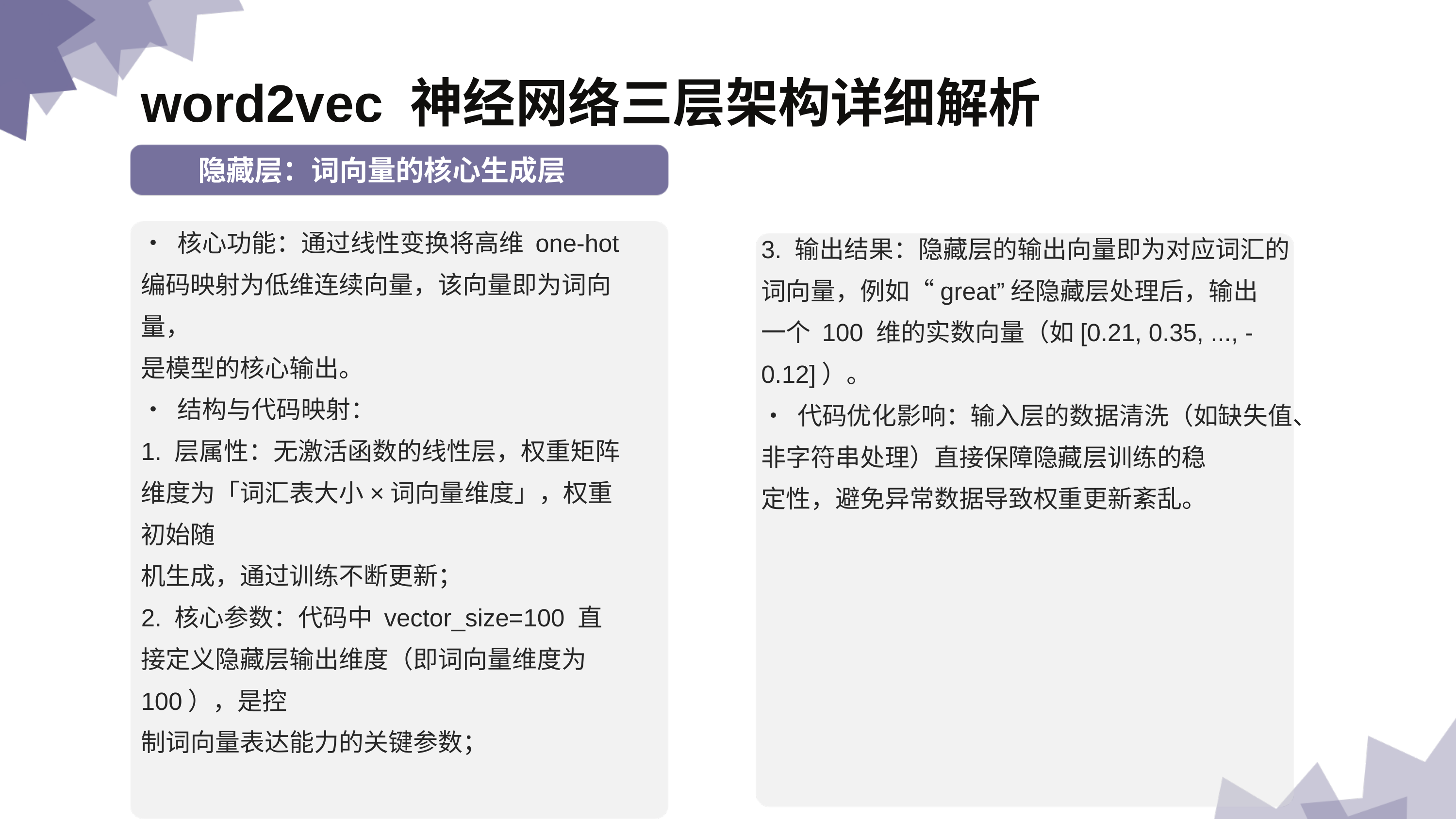

word2vec 神经⽹络三层架构详细解析

隐藏层：词向量的核⼼⽣成层

• 核⼼功能：通过线性变换将⾼维 one-hot 编码映射为低维连续向量，该向量即为词向量，
是模型的核⼼输出。
• 结构与代码映射：
1. 层属性：⽆激活函数的线性层，权重矩阵维度为「词汇表⼤⼩×词向量维度」，权重初始随
机⽣成，通过训练不断更新；
2. 核⼼参数：代码中 vector_size=100 直接定义隐藏层输出维度（即词向量维度为 100），是控
制词向量表达能⼒的关键参数；

3. 输出结果：隐藏层的输出向量即为对应词汇的词向量，例如“great”经隐藏层处理后，输出
⼀个 100 维的实数向量（如[0.21, 0.35, ..., -0.12]）。
• 代码优化影响：输⼊层的数据清洗（如缺失值、⾮字符串处理）直接保障隐藏层训练的稳
定性，避免异常数据导致权重更新紊乱。